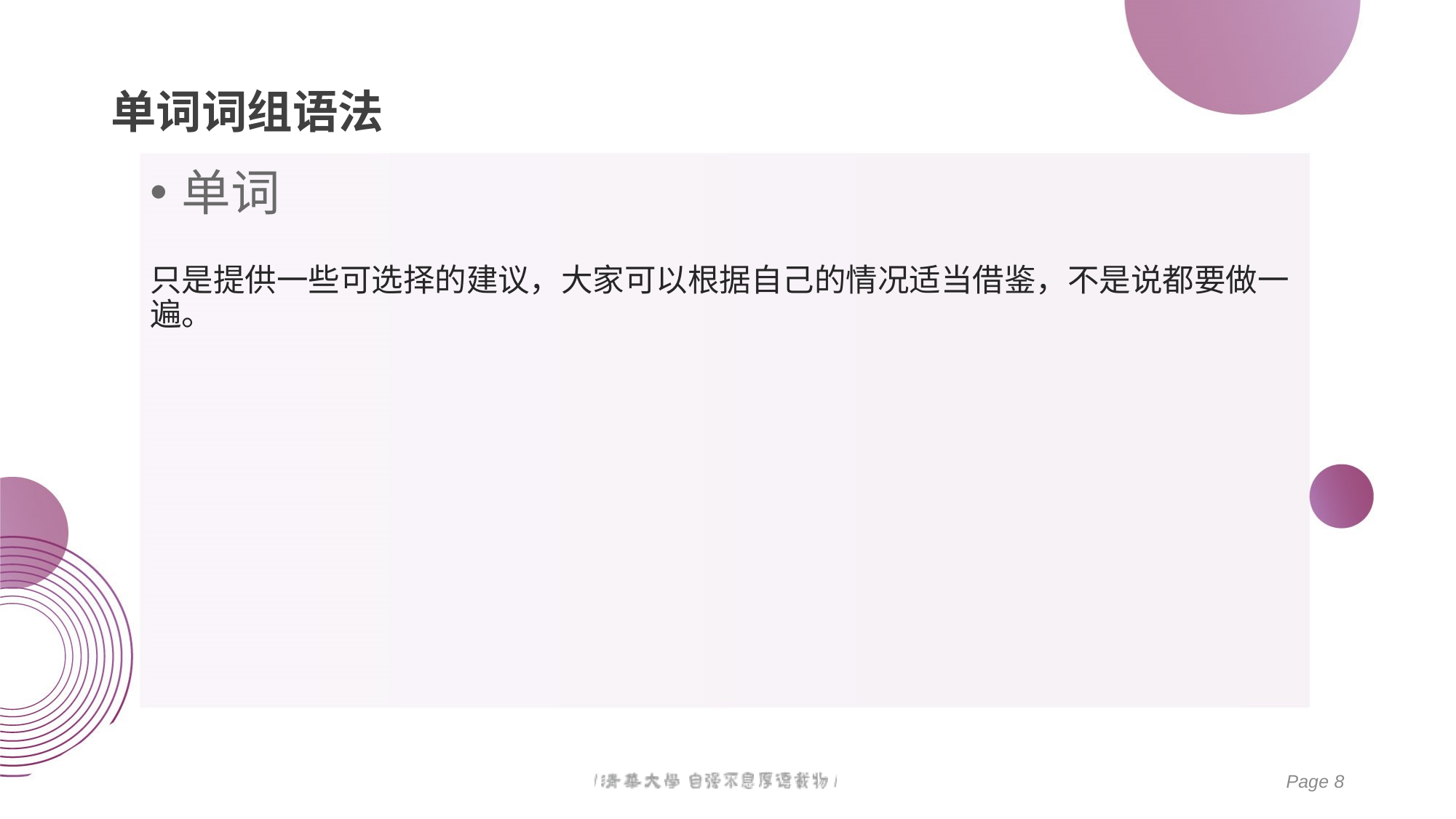

# 单词词组语法
单词

只是提供一些可选择的建议，大家可以根据自己的情况适当借鉴，不是说都要做一遍。

。

Page 8